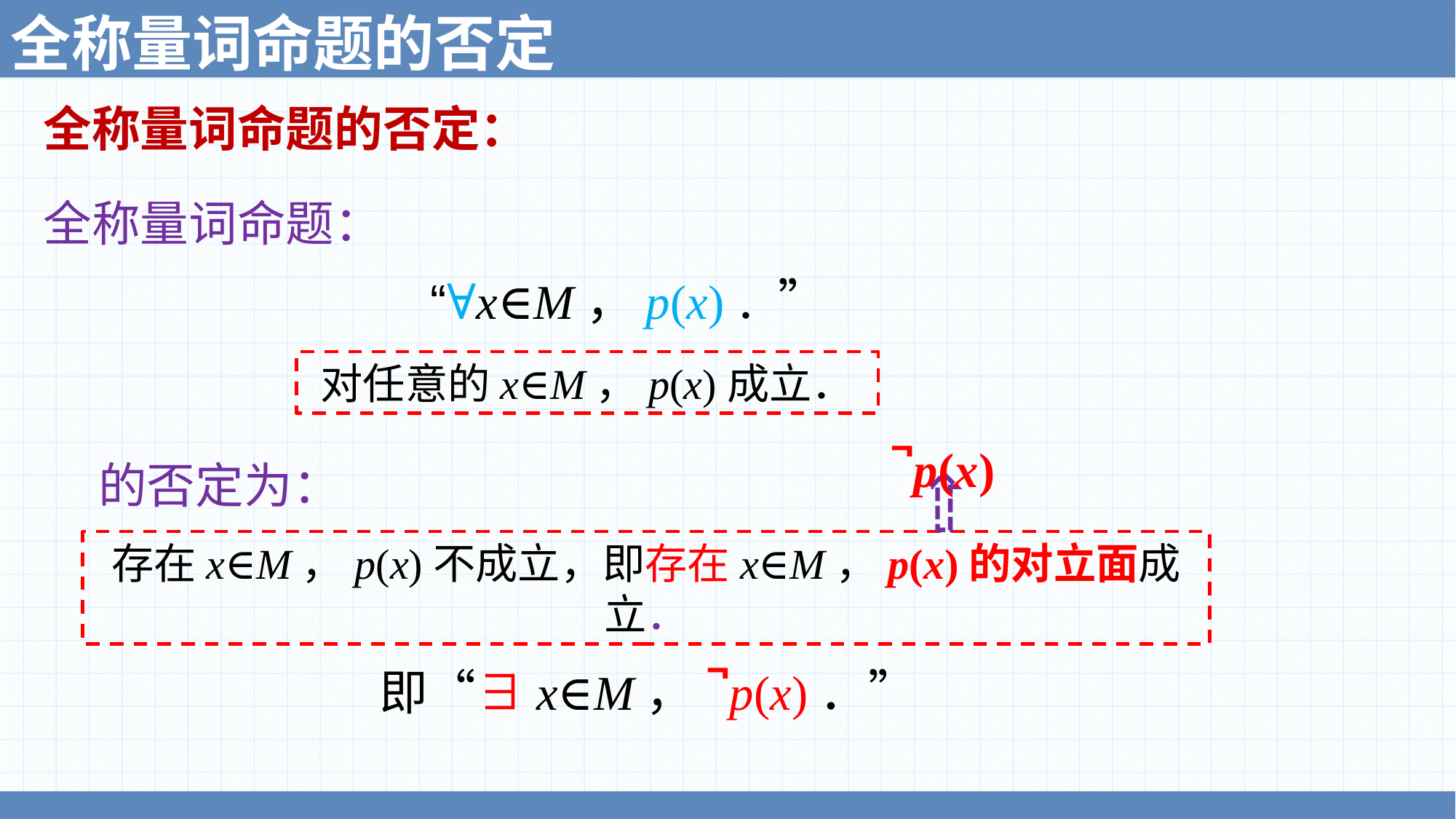

全称量词命题的否定
全称量词命题的否定：
全称量词命题：

    的否定为：
“∀x∈M，p(x)．”
对任意的x∈M，p(x)成立．
¬p(x)

存在x∈M，p(x)不成立，即存在x∈M，p(x)的对立面成立．
即“∃x∈M，¬p(x)．”